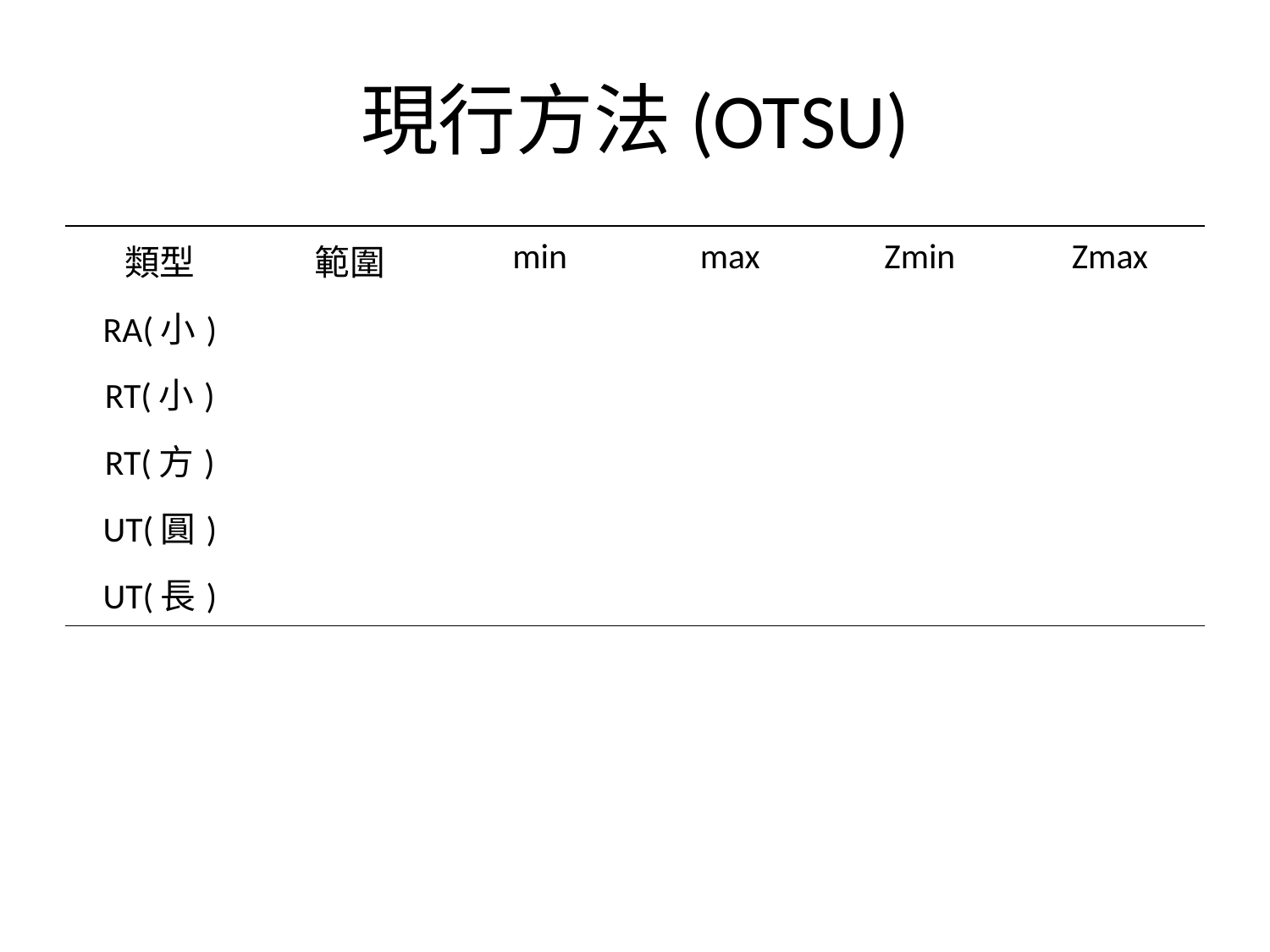

# 現行方法(OTSU)
| 類型 | 範圍 | min | max | Zmin | Zmax |
| --- | --- | --- | --- | --- | --- |
| RA(小) |  |  |  |  |  |
| RT(小) |  |  |  |  |  |
| RT(方) |  |  |  |  |  |
| UT(圓) |  |  |  |  |  |
| UT(長) |  |  |  |  |  |